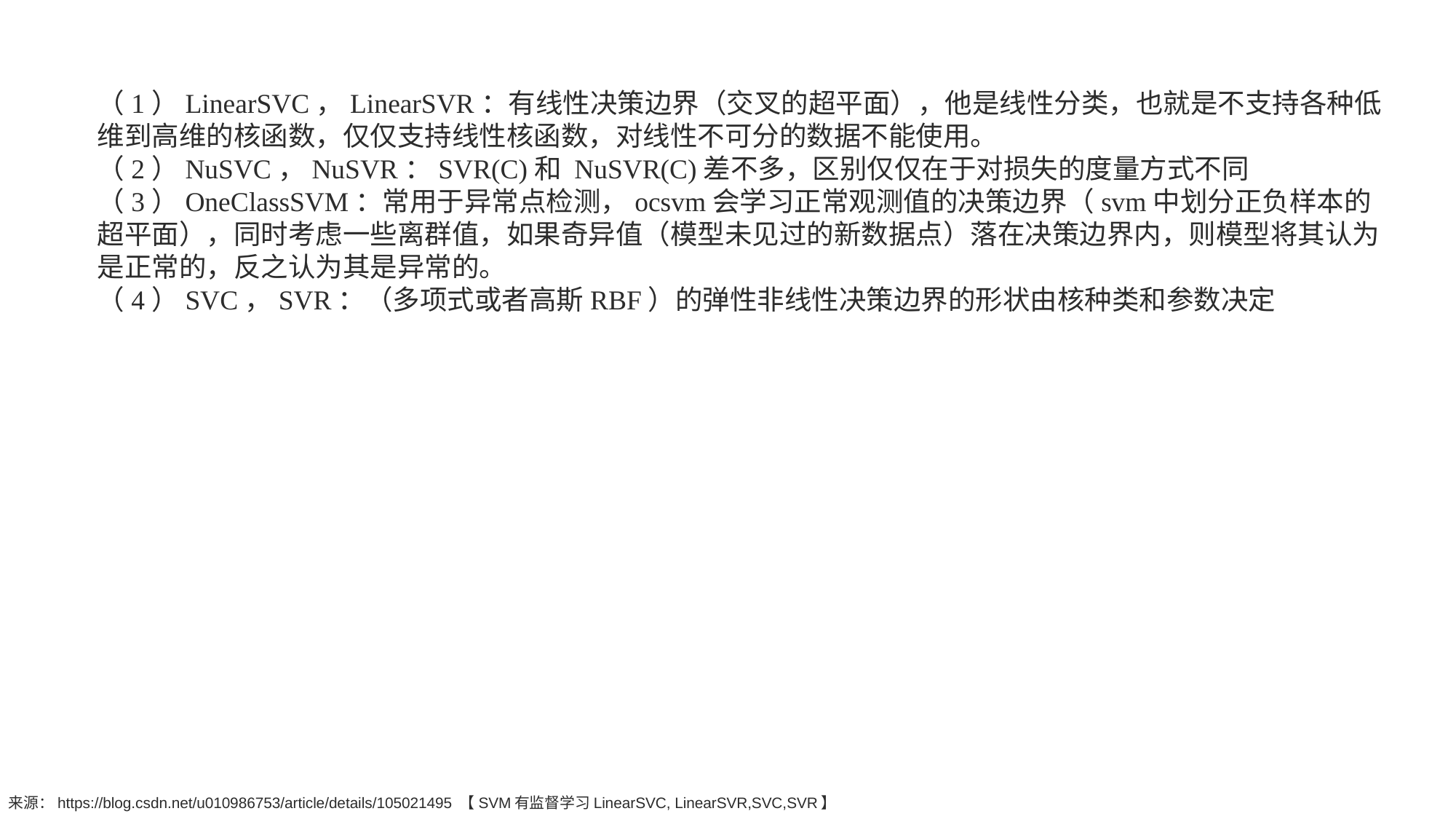

（1）LinearSVC，LinearSVR：有线性决策边界（交叉的超平面），他是线性分类，也就是不支持各种低维到高维的核函数，仅仅支持线性核函数，对线性不可分的数据不能使用。
（2）NuSVC，NuSVR：SVR(C)和 NuSVR(C)差不多，区别仅仅在于对损失的度量方式不同
（3）OneClassSVM：常用于异常点检测，ocsvm会学习正常观测值的决策边界（svm中划分正负样本的超平面），同时考虑一些离群值，如果奇异值（模型未见过的新数据点）落在决策边界内，则模型将其认为是正常的，反之认为其是异常的。
（4）SVC，SVR：（多项式或者高斯RBF）的弹性非线性决策边界的形状由核种类和参数决定
来源：https://blog.csdn.net/u010986753/article/details/105021495 【SVM有监督学习LinearSVC, LinearSVR,SVC,SVR】